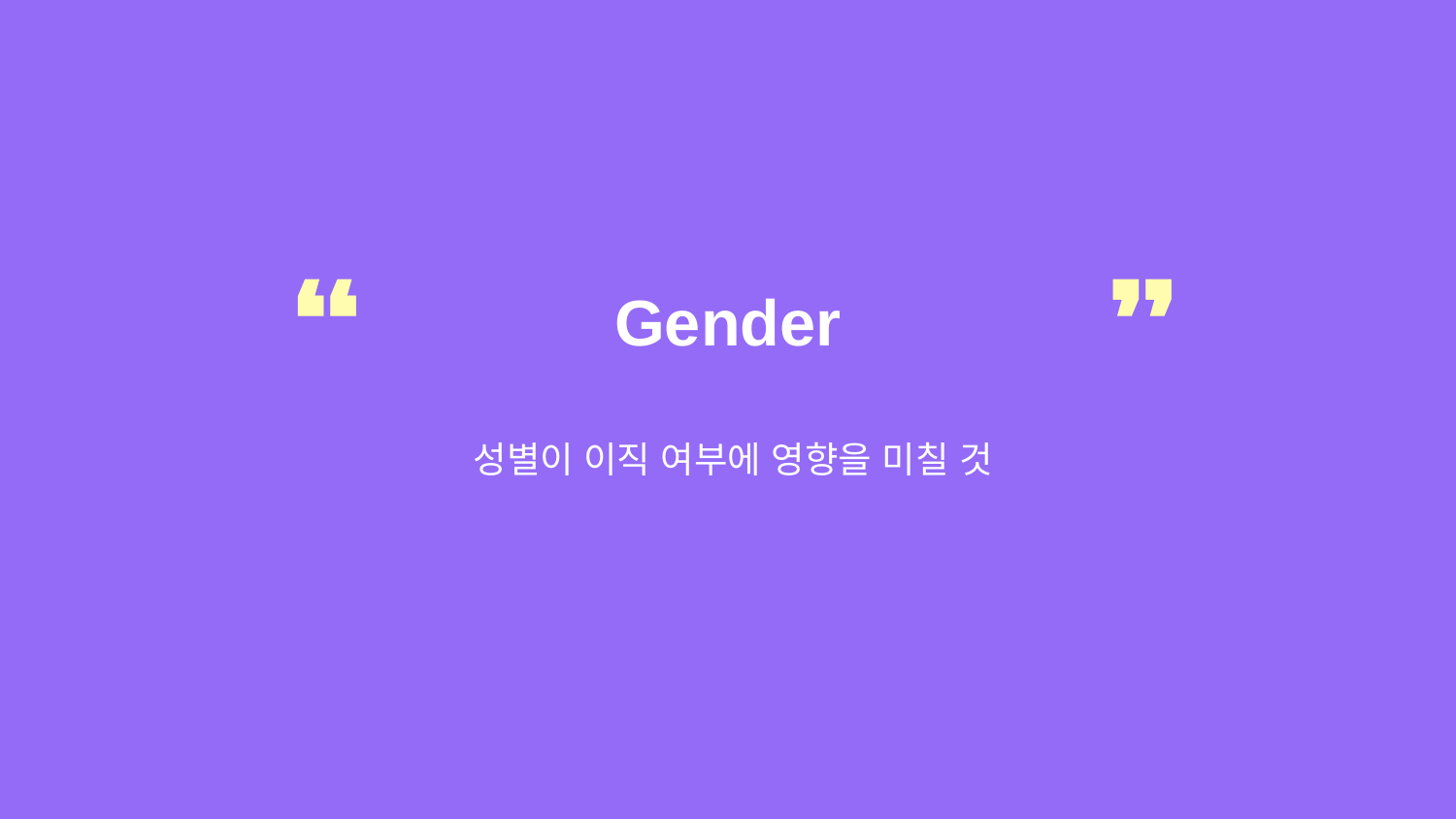

“
”
Gender
성별이 이직 여부에 영향을 미칠 것